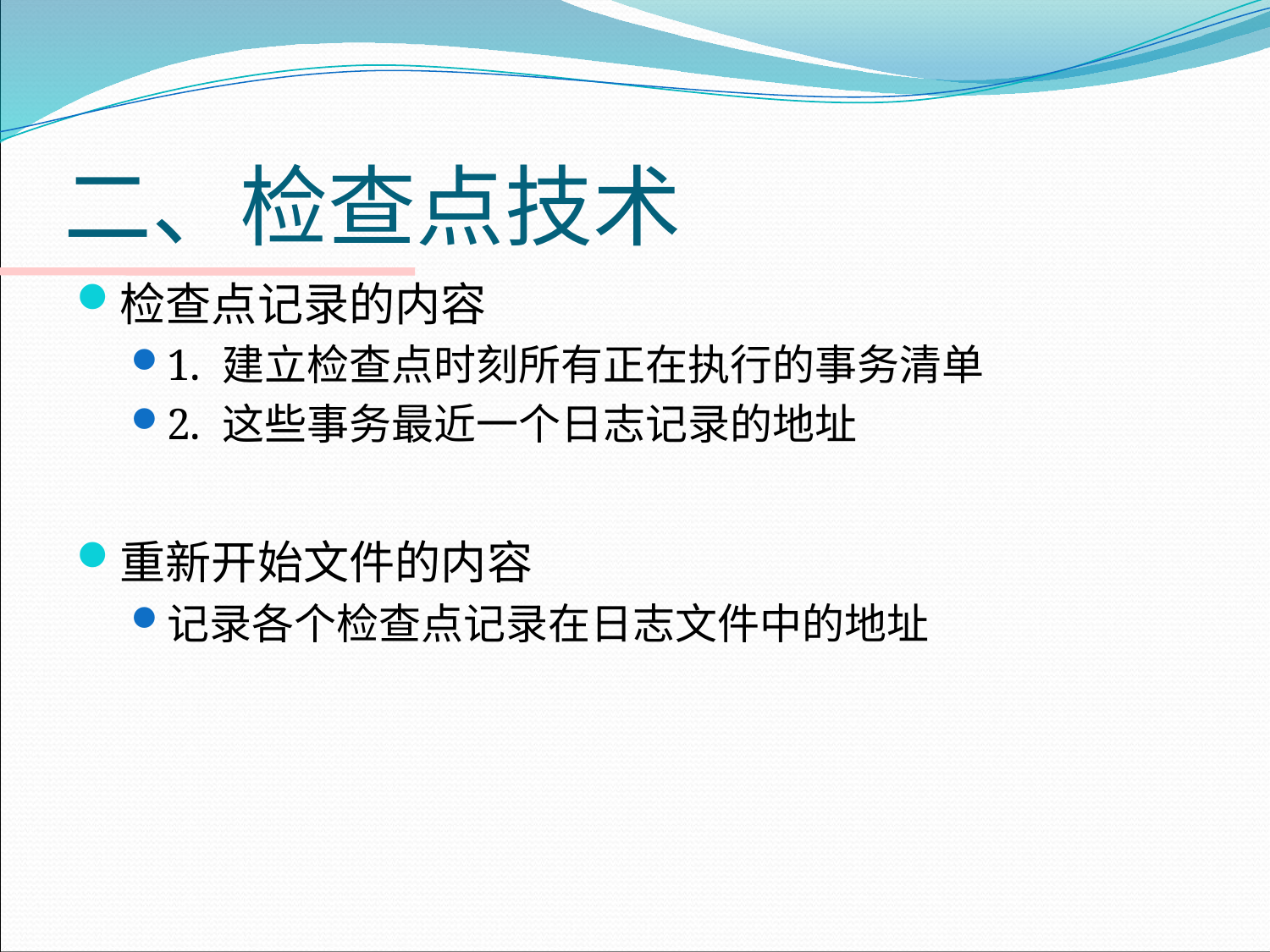

# 二、检查点技术
检查点记录的内容
1. 建立检查点时刻所有正在执行的事务清单
2. 这些事务最近一个日志记录的地址

重新开始文件的内容
记录各个检查点记录在日志文件中的地址

961